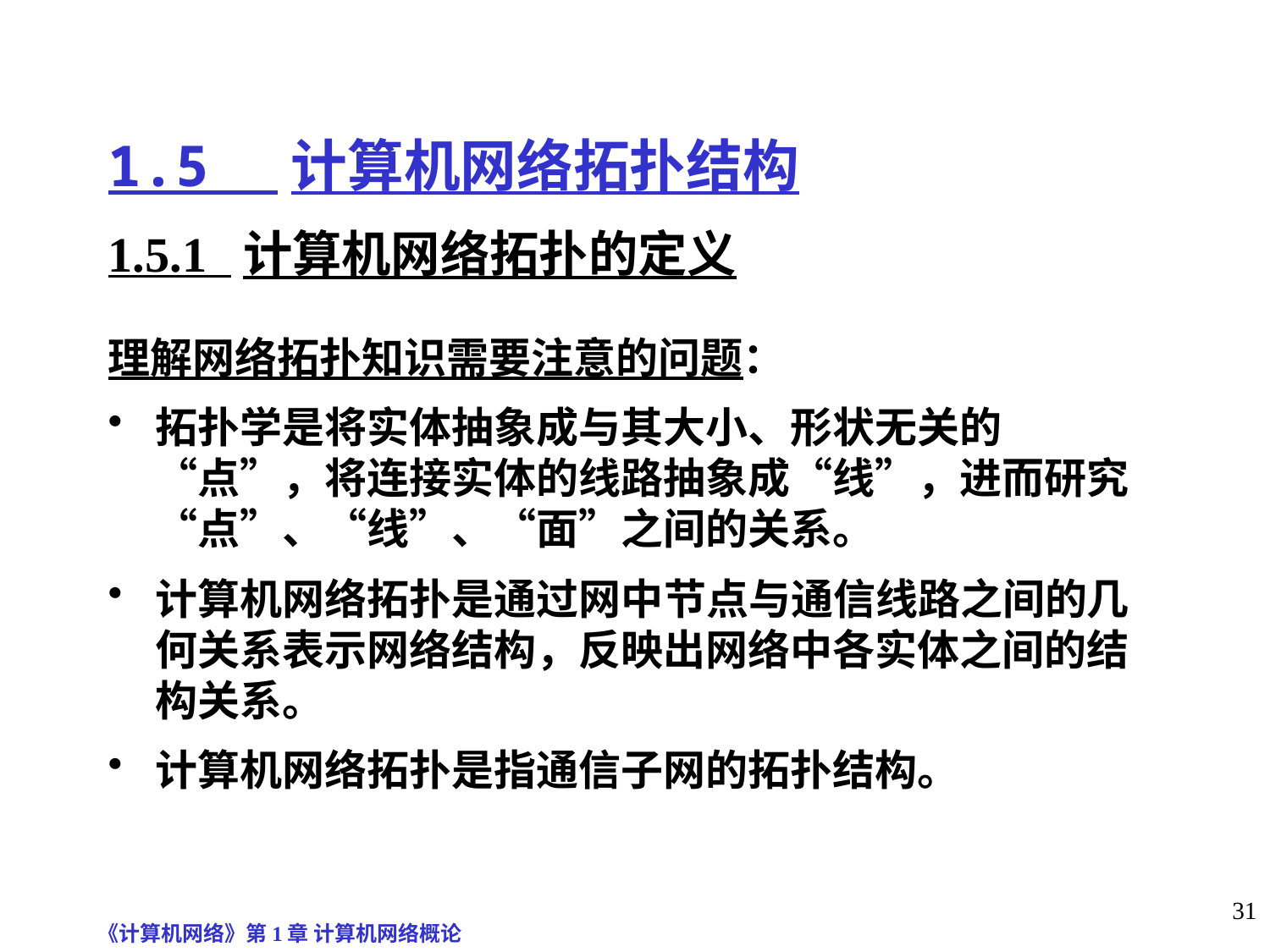

# 1.5  计算机网络拓扑结构
1.5.1  计算机网络拓扑的定义

理解网络拓扑知识需要注意的问题：
拓扑学是将实体抽象成与其大小、形状无关的“点”，将连接实体的线路抽象成“线”，进而研究“点”、“线”、“面”之间的关系。
计算机网络拓扑是通过网中节点与通信线路之间的几何关系表示网络结构，反映出网络中各实体之间的结构关系。
计算机网络拓扑是指通信子网的拓扑结构。

《计算机网络》第1章 计算机网络概论
31